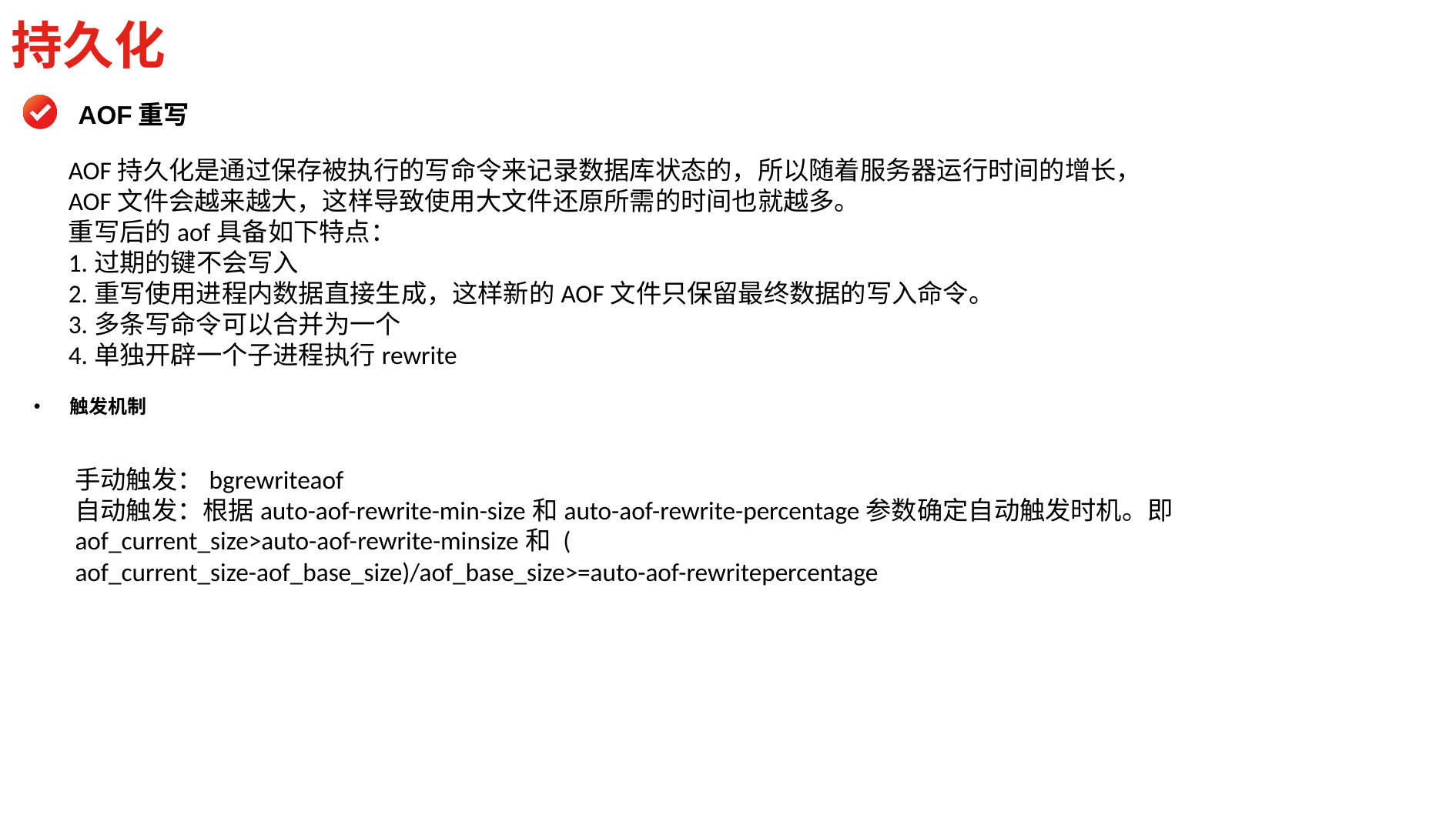

持久化
AOF重写

AOF持久化是通过保存被执行的写命令来记录数据库状态的，所以随着服务器运行时间的增长，AOF文件会越来越大，这样导致使用大文件还原所需的时间也就越多。
重写后的aof具备如下特点：
1.过期的键不会写入
2.重写使用进程内数据直接生成，这样新的AOF文件只保留最终数据的写入命令。
3.多条写命令可以合并为一个
4.单独开辟一个子进程执行rewrite
触发机制
手动触发：bgrewriteaof
自动触发：根据auto-aof-rewrite-min-size和auto-aof-rewrite-percentage参数确定自动触发时机。即aof_current_size>auto-aof-rewrite-minsize和 (
aof_current_size-aof_base_size)/aof_base_size>=auto-aof-rewritepercentage